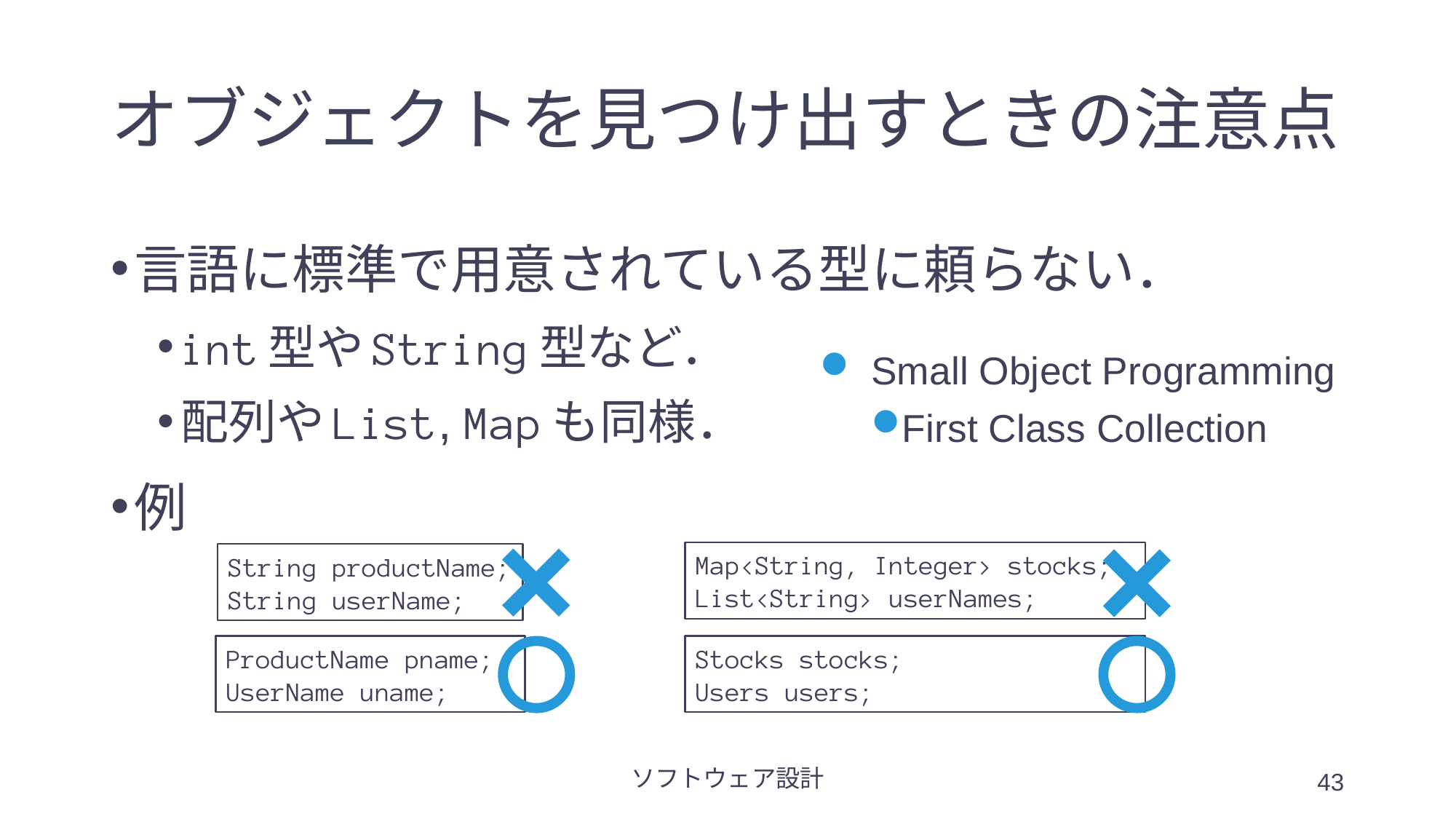

# オブジェクトを見つけ出すときの注意点
言語に標準で用意されている型に頼らない．
int型やString型など．
配列やList, Mapも同様．
例
Small Object Programming
First Class Collection

Map<String, Integer> stocks;
List<String> userNames;
String productName;
String userName;
ProductName pname;
UserName uname;

Stocks stocks;
Users users;

ソフトウェア設計
43